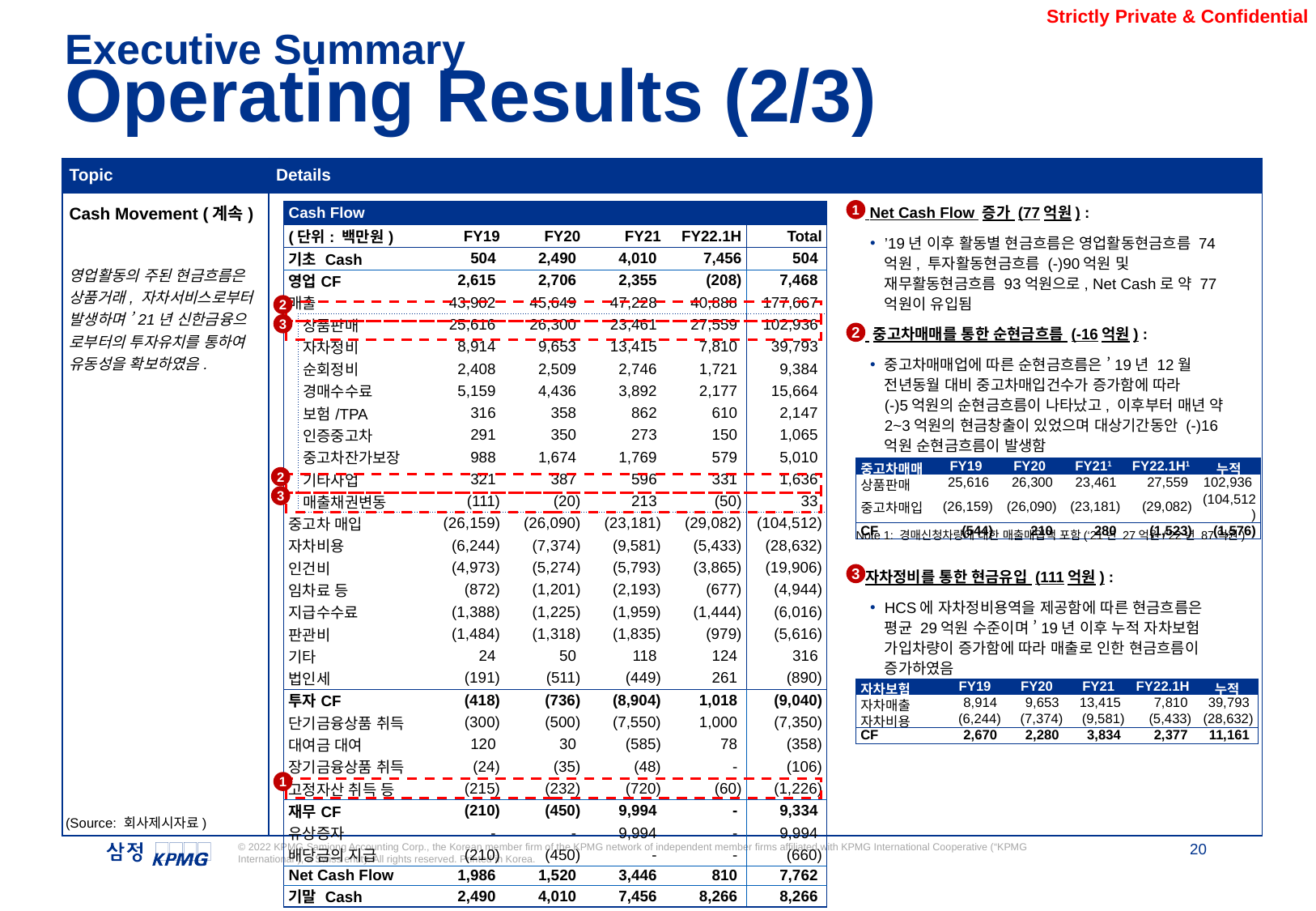

Executive Summary
Operating Results (2/3)
| Topic | Details |
| --- | --- |
| Cash Movement (계속) 영업활동의 주된 현금흐름은 상품거래, 자차서비스로부터 발생하며 ’21년 신한금융으 로부터의 투자유치를 통하여 유동성을 확보하였음. |  |
1
| Cash Flow |  |  |  |  |  |  |
| --- | --- | --- | --- | --- | --- | --- |
| (단위: 백만원) |  | FY19 | FY20 | FY21 | FY22.1H | Total |
| 기초 Cash |  | 504 | 2,490 | 4,010 | 7,456 | 504 |
| 영업CF |  | 2,615 | 2,706 | 2,355 | (208) | 7,468 |
| 매출 |  | 43,902 | 45,649 | 47,228 | 40,888 | 177,667 |
|  | 상품판매 | 25,616 | 26,300 | 23,461 | 27,559 | 102,936 |
|  | 자차정비 | 8,914 | 9,653 | 13,415 | 7,810 | 39,793 |
|  | 순회정비 | 2,408 | 2,509 | 2,746 | 1,721 | 9,384 |
|  | 경매수수료 | 5,159 | 4,436 | 3,892 | 2,177 | 15,664 |
|  | 보험/TPA | 316 | 358 | 862 | 610 | 2,147 |
|  | 인증중고차 | 291 | 350 | 273 | 150 | 1,065 |
|  | 중고차잔가보장 | 988 | 1,674 | 1,769 | 579 | 5,010 |
|  | 기타사업 | 321 | 387 | 596 | 331 | 1,636 |
|  | 매출채권변동 | (111) | (20) | 213 | (50) | 33 |
| 중고차 매입 |  | (26,159) | (26,090) | (23,181) | (29,082) | (104,512) |
| 자차비용 |  | (6,244) | (7,374) | (9,581) | (5,433) | (28,632) |
| 인건비 |  | (4,973) | (5,274) | (5,793) | (3,865) | (19,906) |
| 임차료 등 |  | (872) | (1,201) | (2,193) | (677) | (4,944) |
| 지급수수료 |  | (1,388) | (1,225) | (1,959) | (1,444) | (6,016) |
| 판관비 |  | (1,484) | (1,318) | (1,835) | (979) | (5,616) |
| 기타 |  | 24 | 50 | 118 | 124 | 316 |
| 법인세 |  | (191) | (511) | (449) | 261 | (890) |
| 투자CF |  | (418) | (736) | (8,904) | 1,018 | (9,040) |
| 단기금융상품 취득 |  | (300) | (500) | (7,550) | 1,000 | (7,350) |
| 대여금 대여 |  | 120 | 30 | (585) | 78 | (358) |
| 장기금융상품 취득 |  | (24) | (35) | (48) | - | (106) |
| 고정자산 취득 등 |  | (215) | (232) | (720) | (60) | (1,226) |
| 재무CF |  | (210) | (450) | 9,994 | - | 9,334 |
| 유상증자 |  | - | - | 9,994 | - | 9,994 |
| 배당금의 지급 |  | (210) | (450) | - | - | (660) |
| Net Cash Flow |  | 1,986 | 1,520 | 3,446 | 810 | 7,762 |
| 기말 Cash |  | 2,490 | 4,010 | 7,456 | 8,266 | 8,266 |
 Net Cash Flow 증가 (77억원) :
’19년 이후 활동별 현금흐름은 영업활동현금흐름 74억원, 투자활동현금흐름 (-)90억원 및 재무활동현금흐름 93억원으로, Net Cash로 약 77억원이 유입됨
 중고차매매를 통한 순현금흐름 (-16억원) :
중고차매매업에 따른 순현금흐름은 ’19년 12월 전년동월 대비 중고차매입건수가 증가함에 따라
(-)5억원의 순현금흐름이 나타났고, 이후부터 매년 약 2~3억원의 현금창출이 있었으며 대상기간동안 (-)16억원 순현금흐름이 발생함

자차정비를 통한 현금유입 (111억원) :
HCS에 자차정비용역을 제공함에 따른 현금흐름은 평균 29억원 수준이며 ’19년 이후 누적 자차보험 가입차량이 증가함에 따라 매출로 인한 현금흐름이 증가하였음
2

3

2
| 중고차매매 | FY19 | FY20 | FY211 | FY22.1H1 | 누적 |
| --- | --- | --- | --- | --- | --- |
| 상품판매 | 25,616 | 26,300 | 23,461 | 27,559 | 102,936 |
| 중고차매입 | (26,159) | (26,090) | (23,181) | (29,082) | (104,512) |
| CF | (544) | 210 | 280 | (1,523) | (1,576) |
2

3

Note 1: 경매신청차량에 대한 매출매입액 포함(‘21년 27억원/‘22년 87억원)
3
| 자차보험 | FY19 | FY20 | FY21 | FY22.1H | 누적 |
| --- | --- | --- | --- | --- | --- |
| 자차매출 | 8,914 | 9,653 | 13,415 | 7,810 | 39,793 |
| 자차비용 | (6,244) | (7,374) | (9,581) | (5,433) | (28,632) |
| CF | 2,670 | 2,280 | 3,834 | 2,377 | 11,161 |
1

(Source: 회사제시자료)